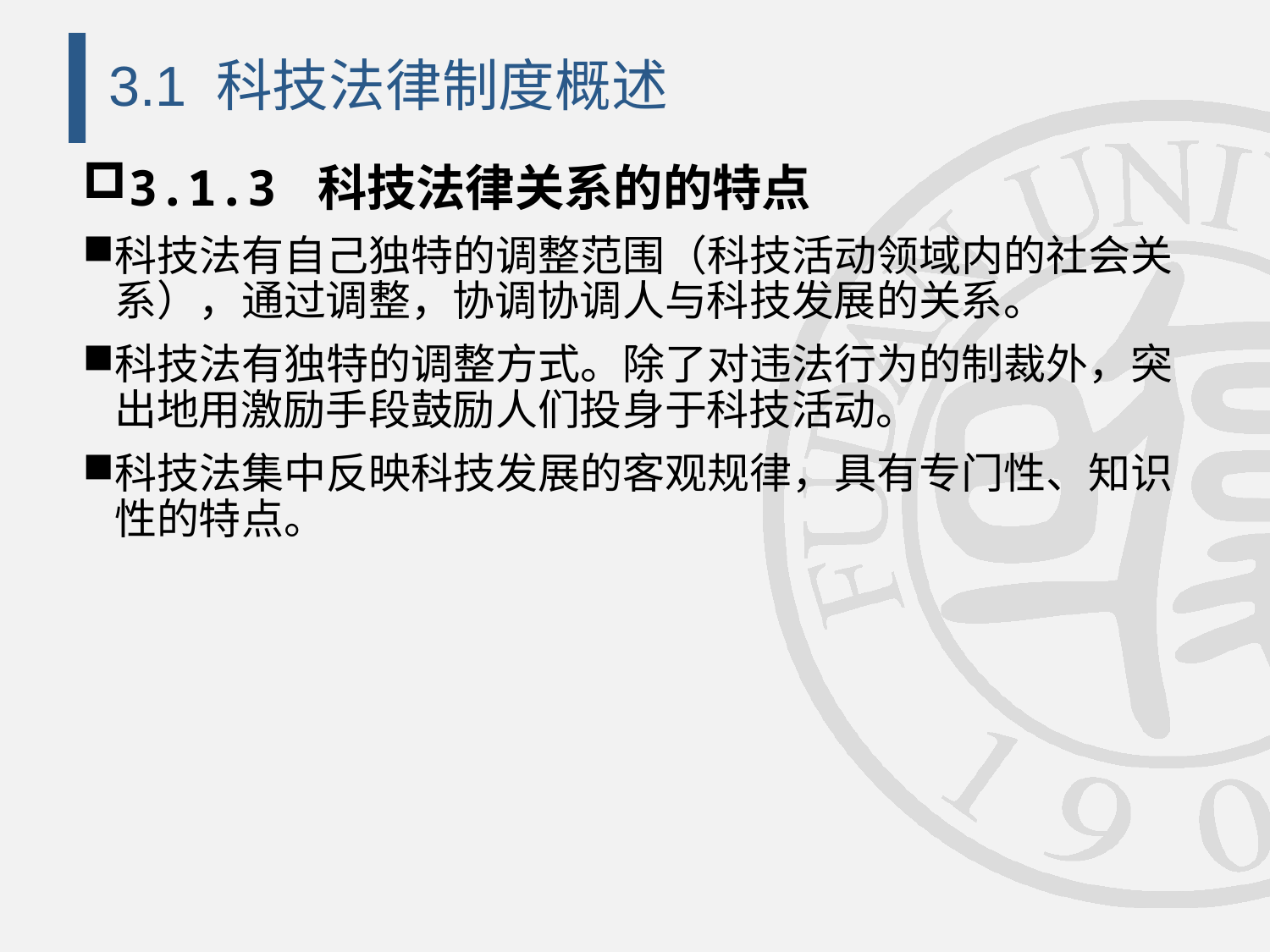

# 3.1 科技法律制度概述
3.1.3 科技法律关系的的特点
科技法有自己独特的调整范围（科技活动领域内的社会关系），通过调整，协调协调人与科技发展的关系。
科技法有独特的调整方式。除了对违法行为的制裁外，突出地用激励手段鼓励人们投身于科技活动。
科技法集中反映科技发展的客观规律，具有专门性、知识性的特点。